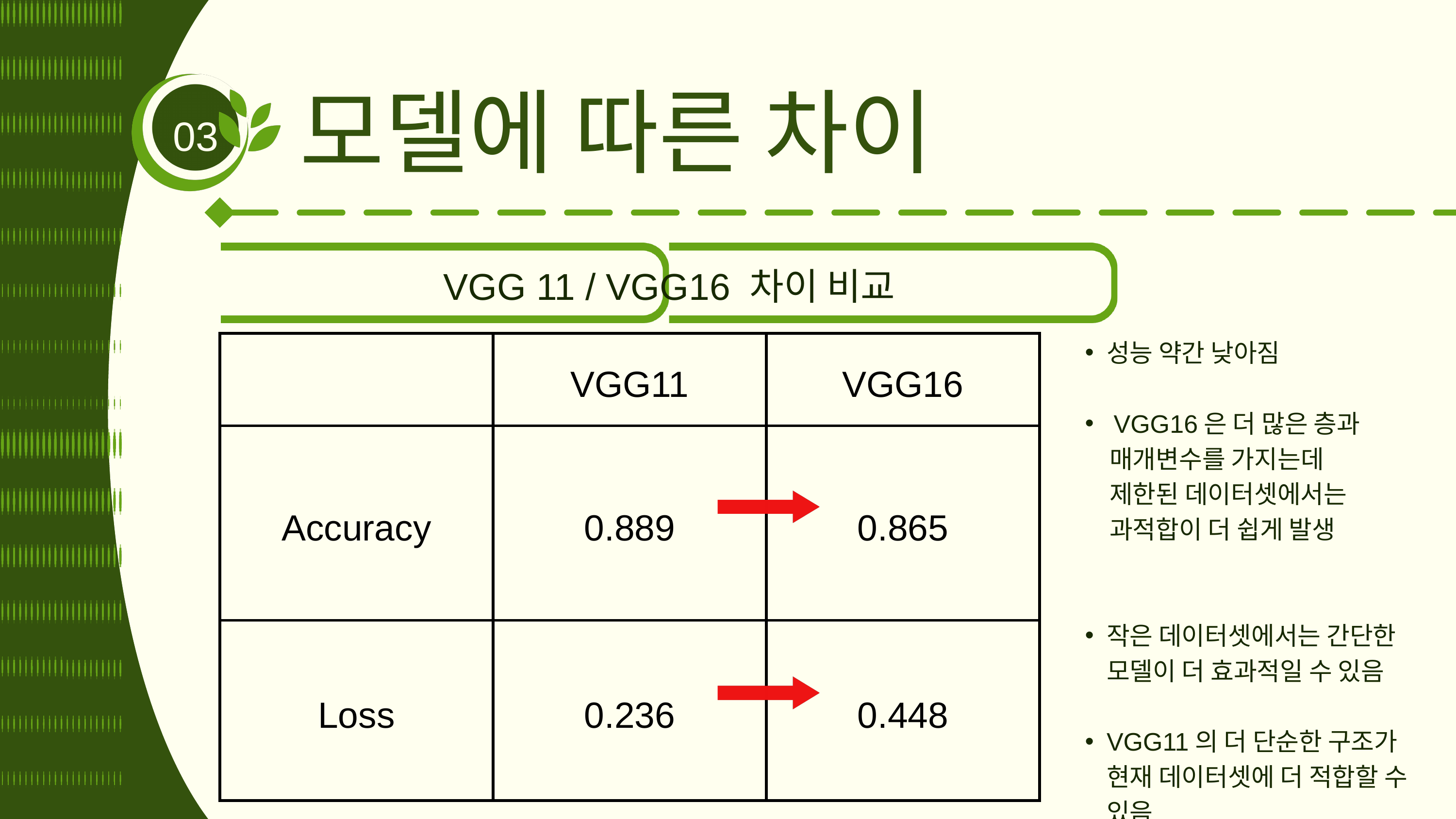

모델에 따른 차이

03

VGG 11 / VGG16 차이 비교

성능 약간 낮아짐

 VGG16은 더 많은 층과
       매개변수를 가지는데
       제한된 데이터셋에서는
       과적합이 더 쉽게 발생

작은 데이터셋에서는 간단한 모델이 더 효과적일 수 있음

VGG11의 더 단순한 구조가 현재 데이터셋에 더 적합할 수 있음

|  | VGG11 | VGG16 |
| --- | --- | --- |
| Accuracy | 0.889 | 0.865 |
| Loss | 0.236 | 0.448 |